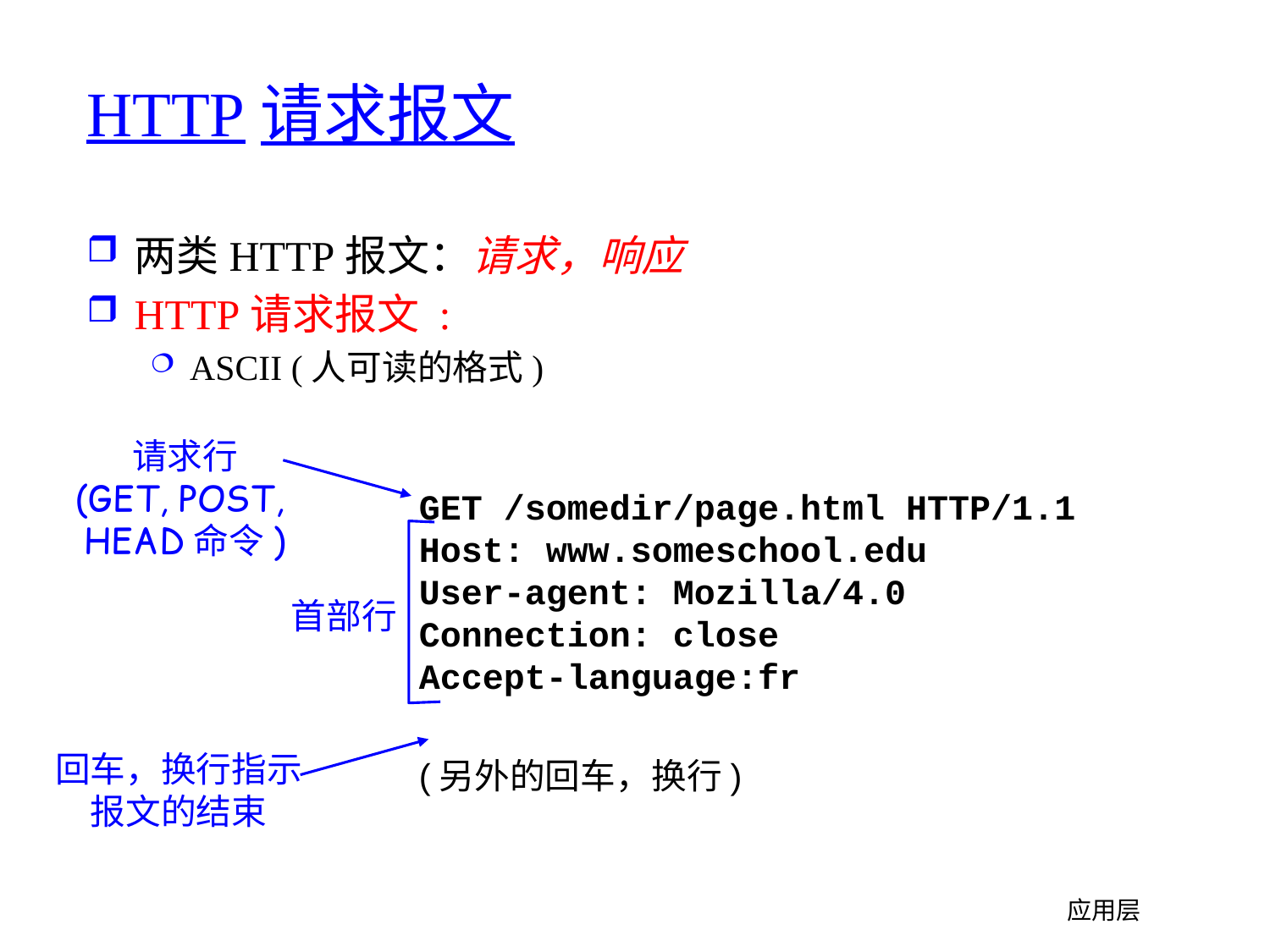

# HTTP请求报文
两类HTTP报文：请求，响应
HTTP请求报文 :
ASCII (人可读的格式)
请求行
(GET, POST,
HEAD命令)

GET /somedir/page.html HTTP/1.1
Host: www.someschool.edu
User-agent: Mozilla/4.0
Connection: close
Accept-language:fr

(另外的回车，换行)

首部行

回车，换行指示报文的结束
应用层
32